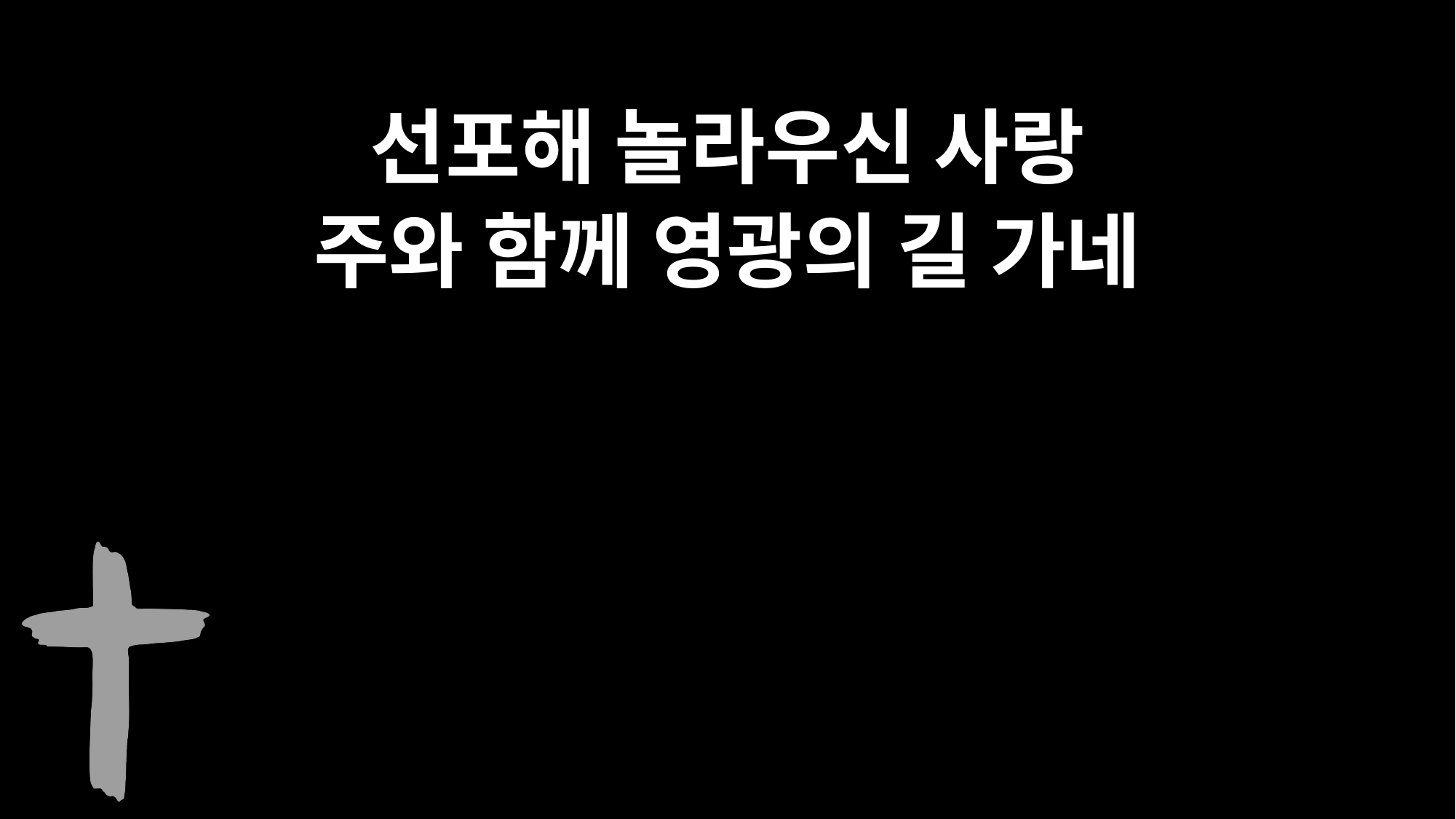

선포해 놀라우신 사랑
주와 함께 영광의 길 가네